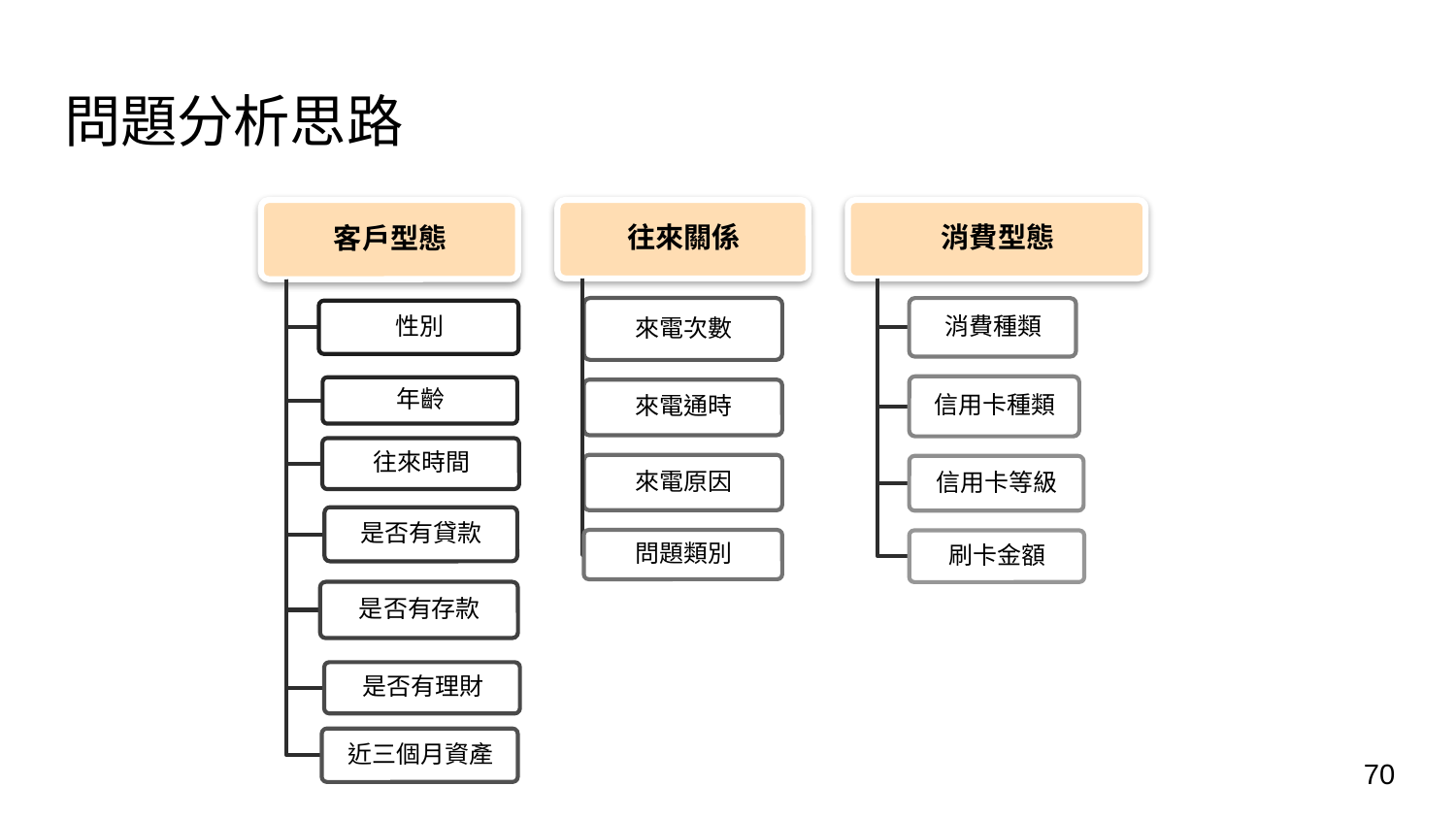

# 問題分析思路
客戶型態
性別
年齡
往來時間
是否有貸款
是否有存款
是否有理財
近三個月資產
往來關係
來電次數
來電通時
來電原因
問題類別
消費型態
消費種類
信用卡種類
信用卡等級
刷卡金額
70